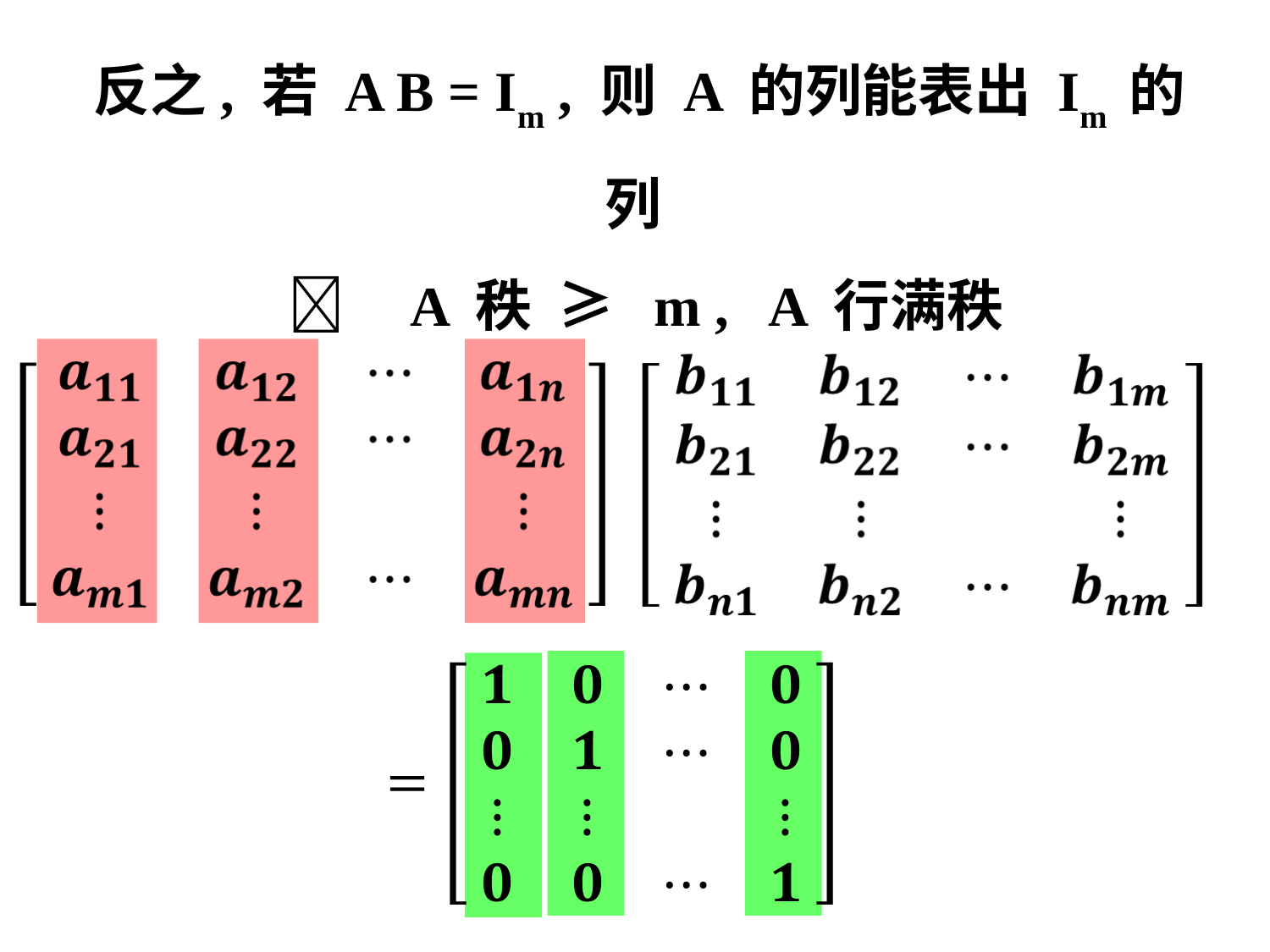

# 反之, 若 A B = Im , 则 A 的列能表出 Im 的列 ⇒    A 秩  ≥  m ,   A 行满秩